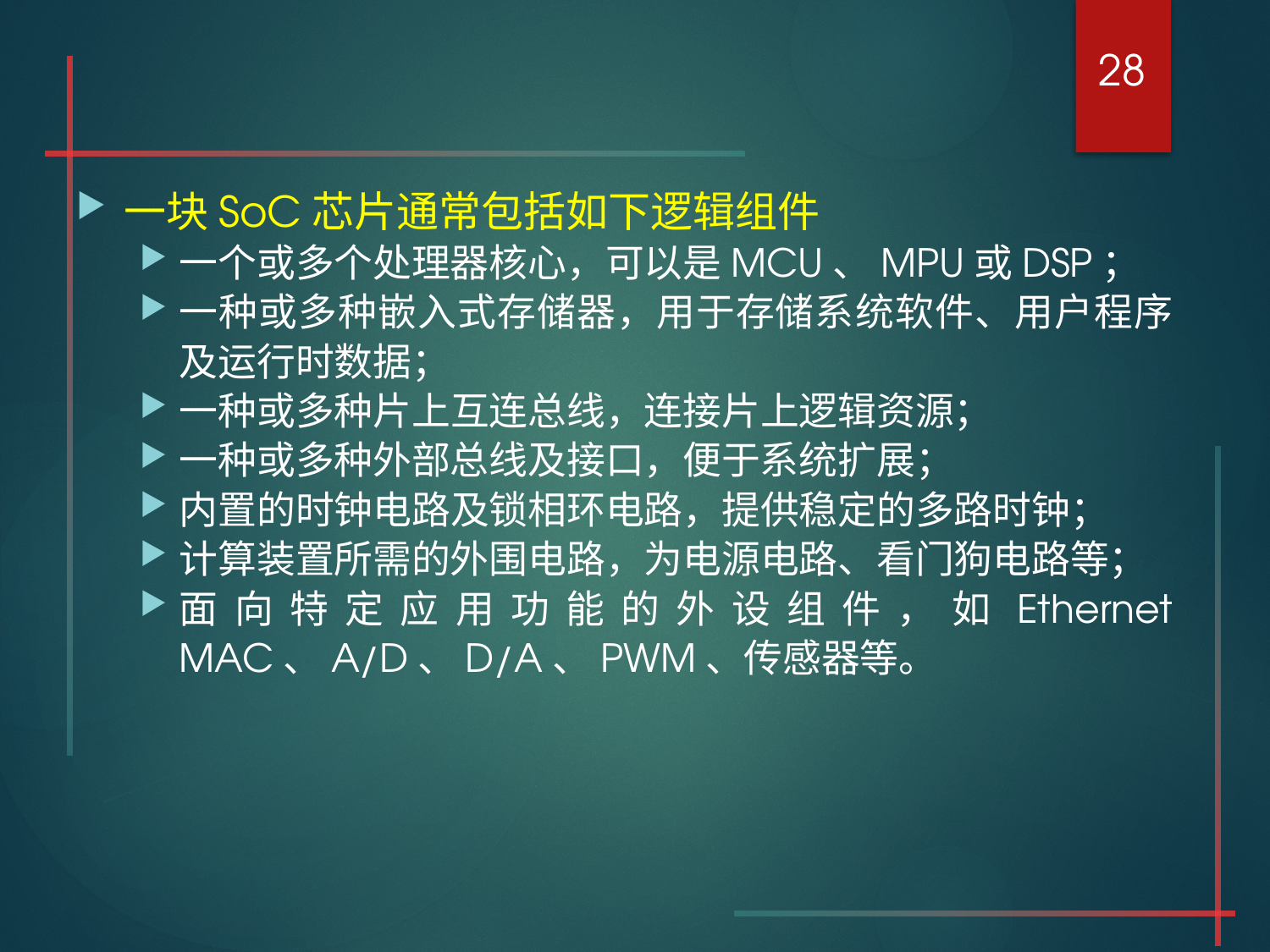

28
#
一块SoC芯片通常包括如下逻辑组件
一个或多个处理器核心，可以是MCU、MPU或DSP；
一种或多种嵌入式存储器，用于存储系统软件、用户程序及运行时数据；
一种或多种片上互连总线，连接片上逻辑资源；
一种或多种外部总线及接口，便于系统扩展；
内置的时钟电路及锁相环电路，提供稳定的多路时钟；
计算装置所需的外围电路，为电源电路、看门狗电路等；
面向特定应用功能的外设组件，如Ethernet MAC、A/D、D/A、PWM、传感器等。